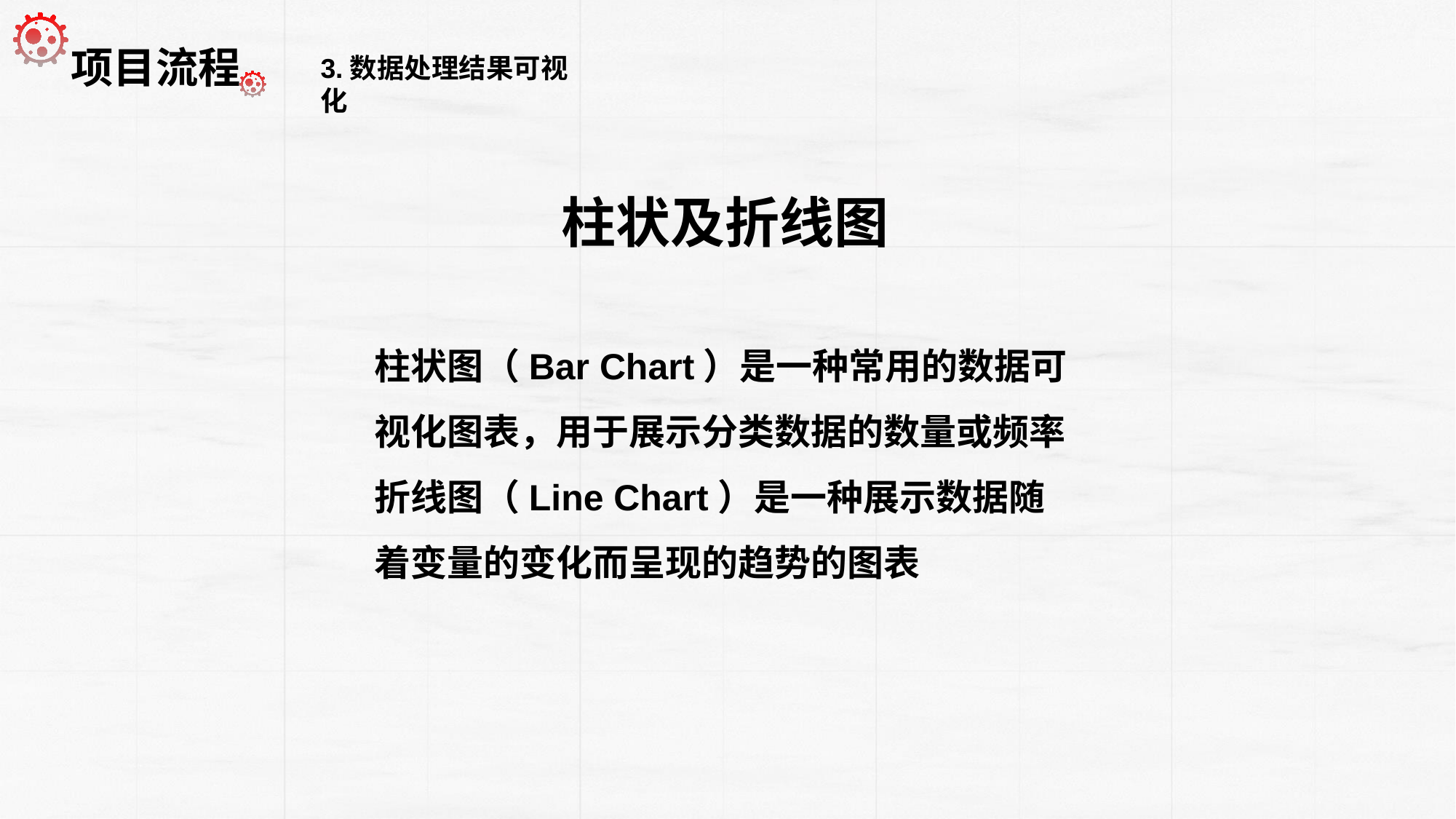

项目流程
3.数据处理结果可视化

柱状及折线图
柱状图（Bar Chart）是一种常用的数据可视化图表，用于展示分类数据的数量或频率
折线图（Line Chart）是一种展示数据随着变量的变化而呈现的趋势的图表